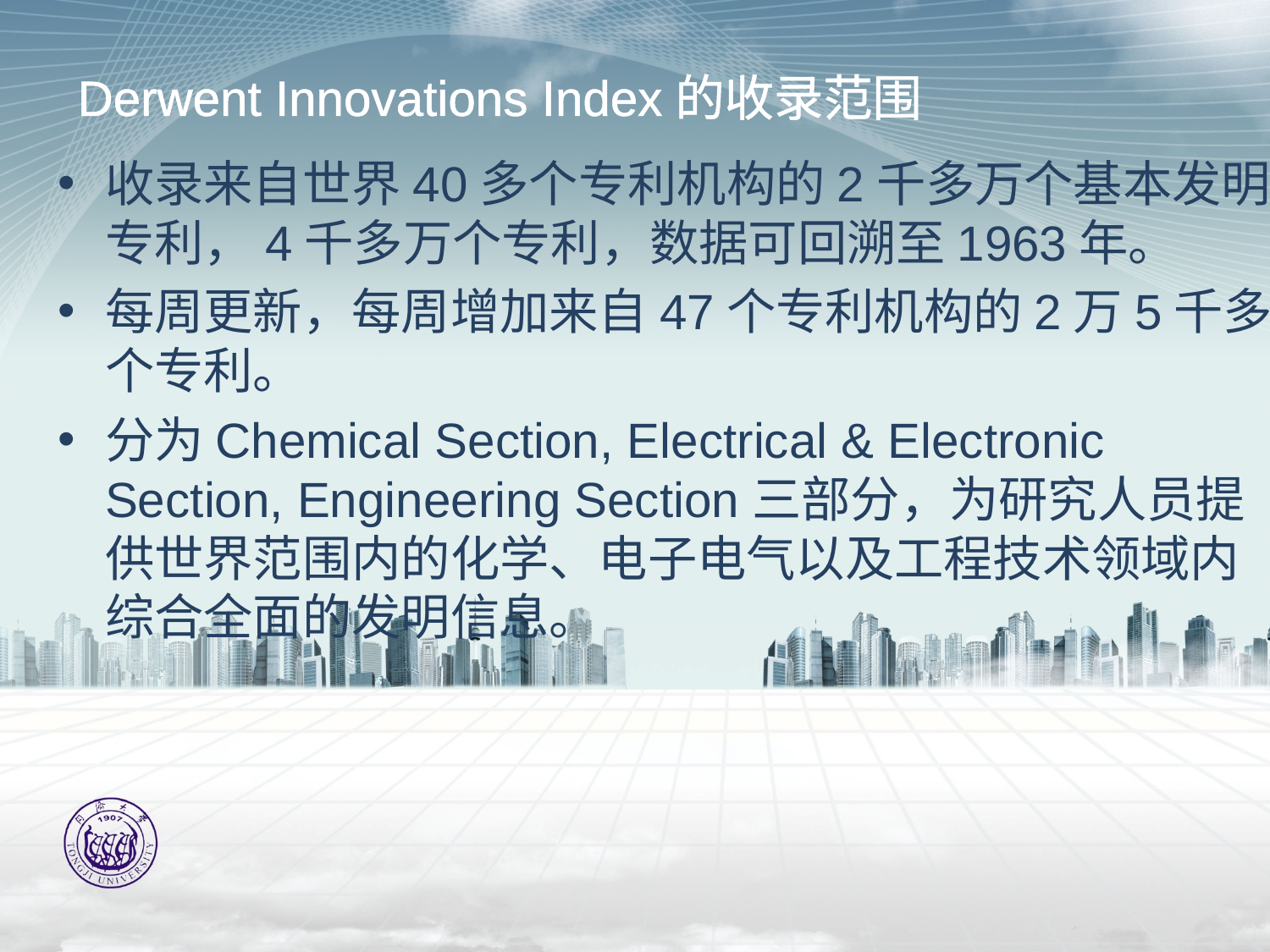

# Derwent Innovations Index的收录范围
收录来自世界40多个专利机构的2千多万个基本发明专利，4千多万个专利，数据可回溯至1963年。
每周更新，每周增加来自47个专利机构的2万5千多个专利。
分为Chemical Section, Electrical & Electronic Section, Engineering Section三部分，为研究人员提供世界范围内的化学、电子电气以及工程技术领域内综合全面的发明信息。